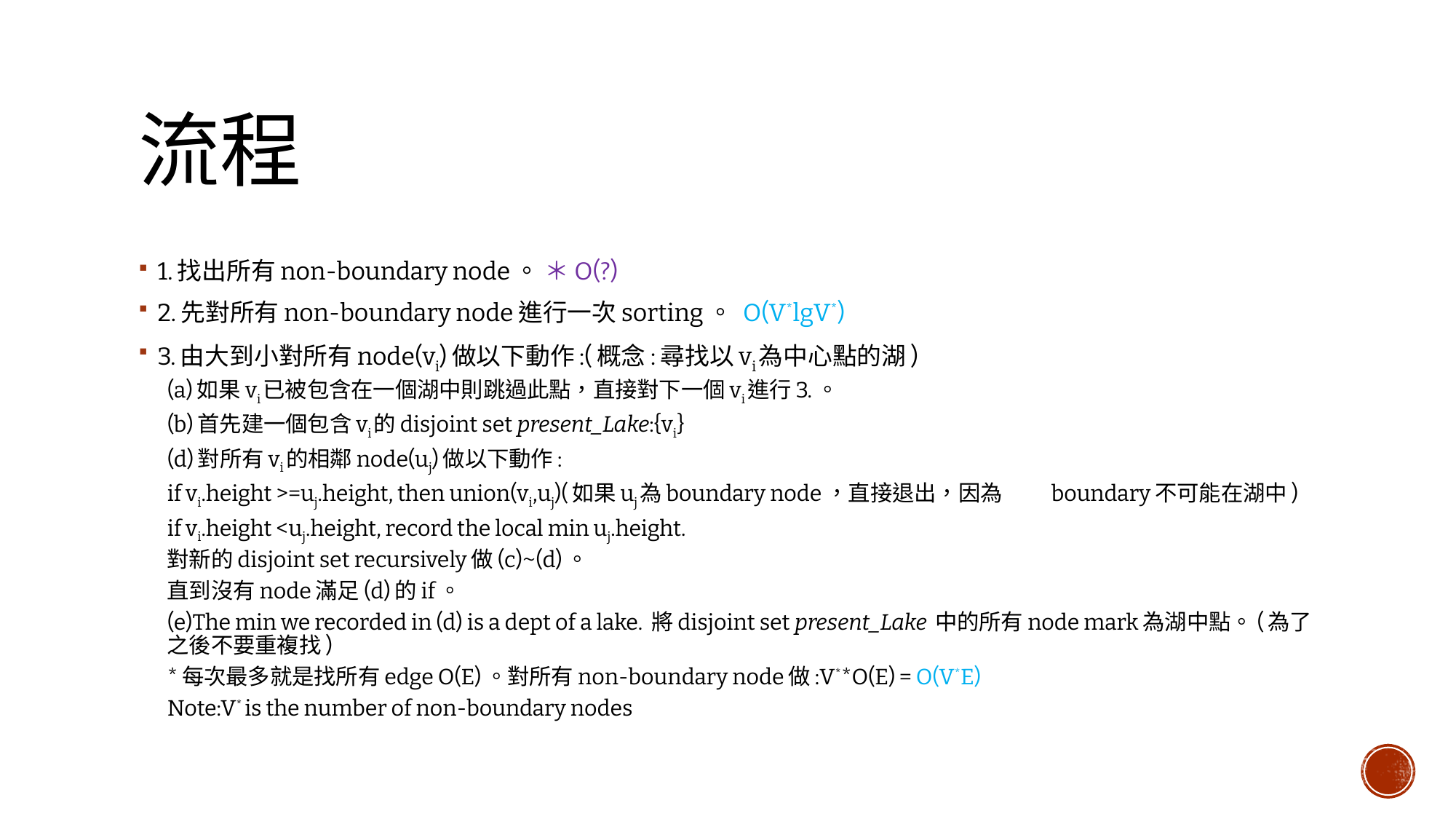

# 流程
1.找出所有non-boundary node。 ＊O(?)
2.先對所有non-boundary node進行一次sorting。 O(V*lgV*)
3.由大到小對所有node(vi)做以下動作:(概念:尋找以vi為中心點的湖)
(a)如果vi已被包含在一個湖中則跳過此點，直接對下一個vi進行3.。
(b)首先建一個包含vi的disjoint set present_Lake:{vi}
(d)對所有vi的相鄰node(uj)做以下動作:
	if vi.height >=uj.height, then union(vi,uj)(如果uj為boundary node，直接退出，因為	boundary不可能在湖中)
	if vi.height <uj.height, record the local min uj.height.
	對新的disjoint set recursively做(c)~(d)。
	直到沒有node滿足(d)的if。
(e)The min we recorded in (d) is a dept of a lake. 將disjoint set present_Lake 中的所有node mark為湖中點。(為了之後不要重複找)
*每次最多就是找所有edge O(E)。對所有non-boundary node做:V**O(E) = O(V*E)
Note:V* is the number of non-boundary nodes